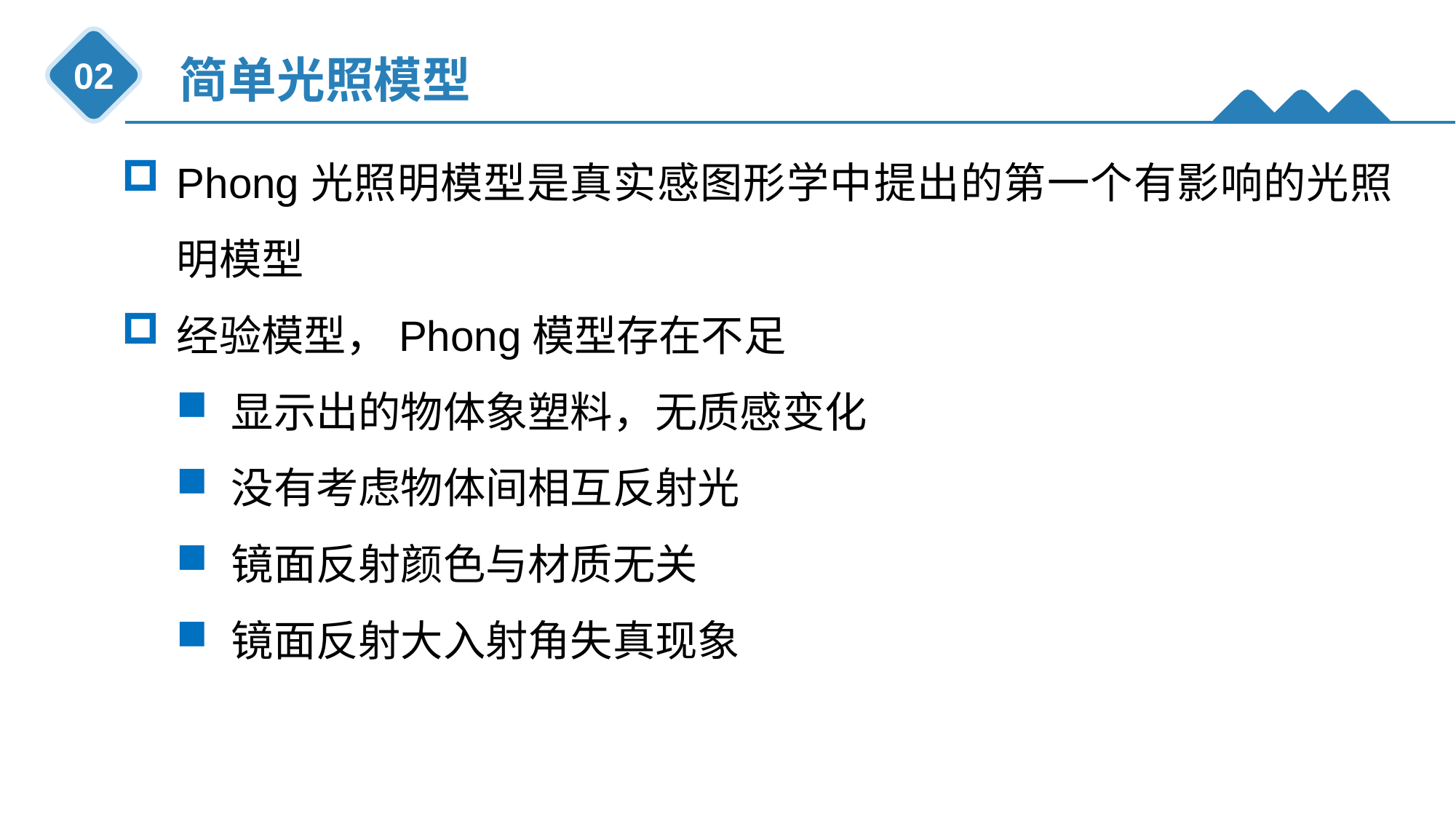

简单光照模型
02

Phong光照明模型是真实感图形学中提出的第一个有影响的光照明模型
经验模型，Phong模型存在不足
显示出的物体象塑料，无质感变化
没有考虑物体间相互反射光
镜面反射颜色与材质无关
镜面反射大入射角失真现象